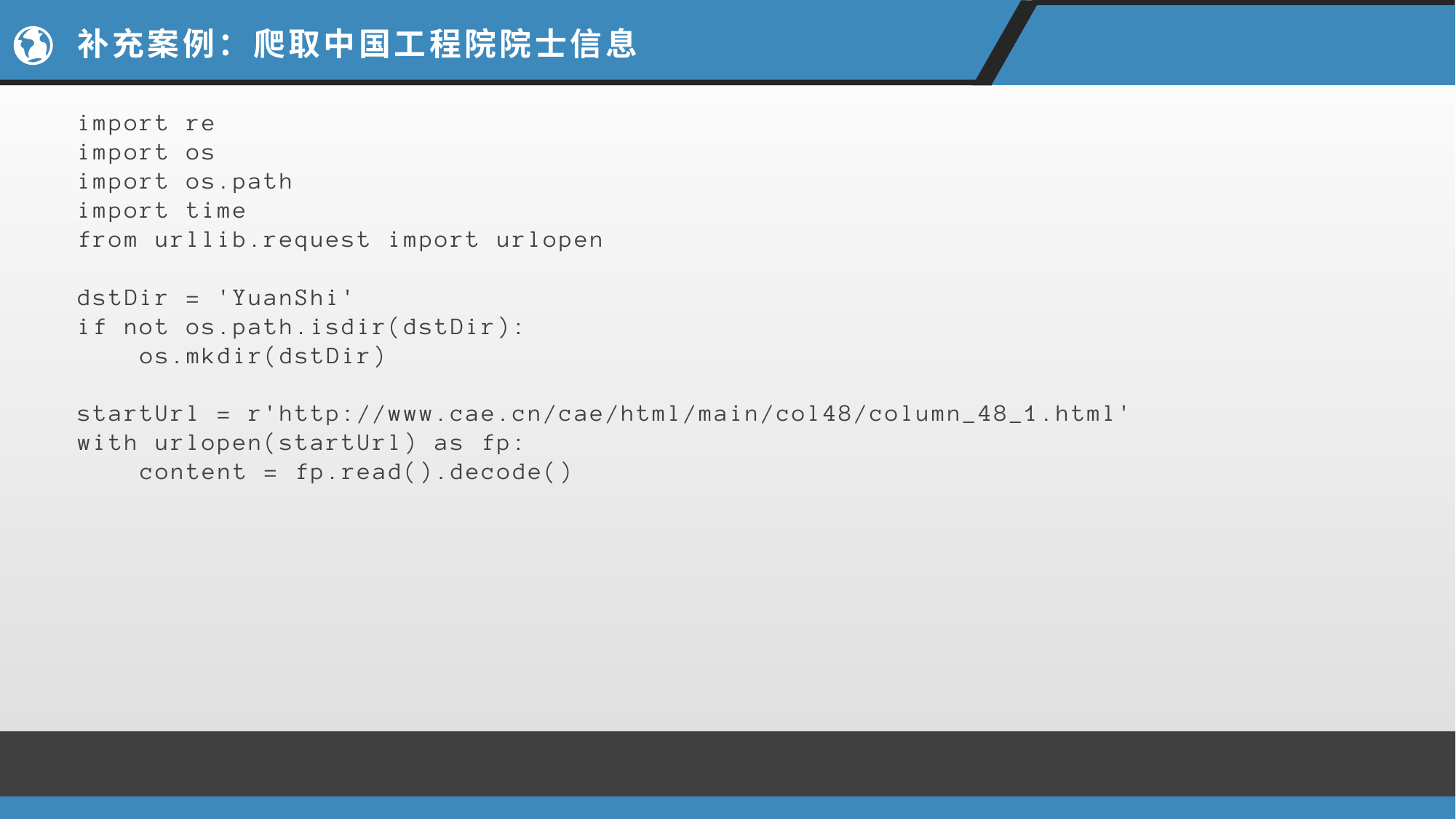

# 补充案例：爬取中国工程院院士信息

import re
import os
import os.path
import time
from urllib.request import urlopen

dstDir = 'YuanShi'
if not os.path.isdir(dstDir):
    os.mkdir(dstDir)

startUrl = r'http://www.cae.cn/cae/html/main/col48/column_48_1.html'
with urlopen(startUrl) as fp:
    content = fp.read().decode()